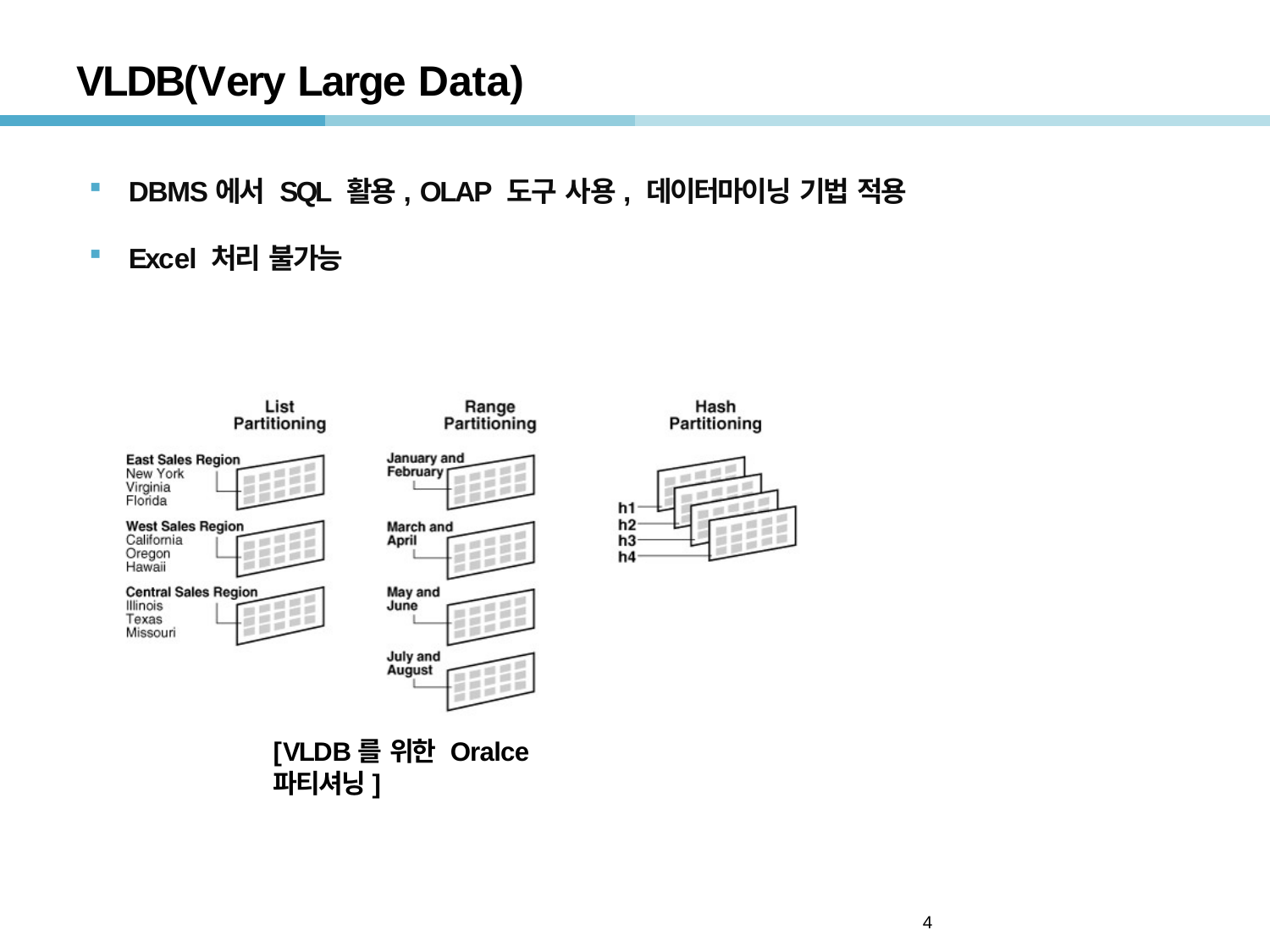

# VLDB(Very Large Data)
DBMS에서 SQL 활용, OLAP 도구 사용, 데이터마이닝 기법 적용
Excel 처리 불가능

[VLDB를 위한 Oralce 파티셔닝]
4